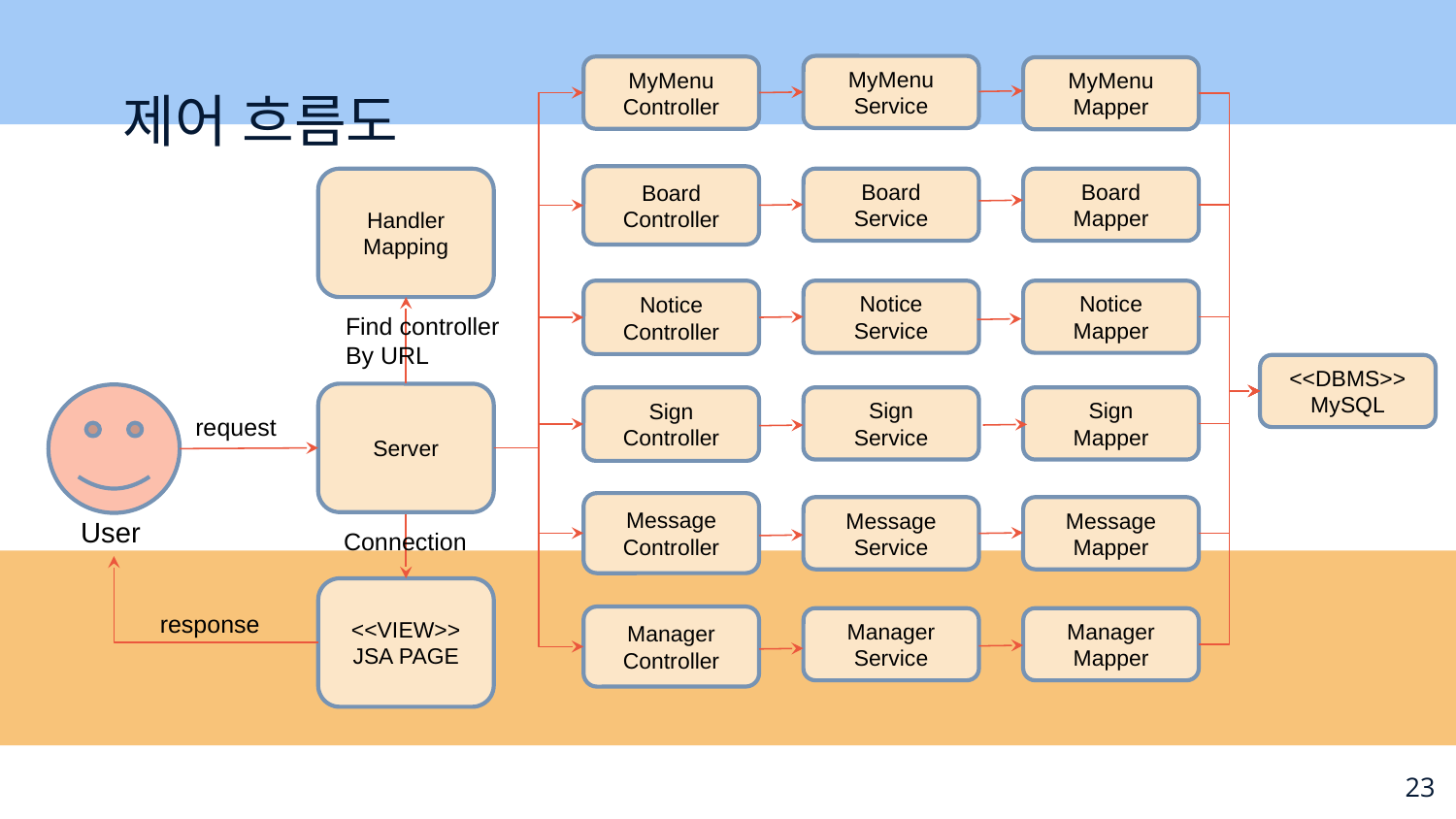

MyMenu
Service
MyMenu
Controller
MyMenu
Mapper
# 제어 흐름도
Board
Controller
Handler
Mapping
Board
Service
Board
Mapper
Notice
Controller
Notice
Service
Notice
Mapper
Find controller
By URL
<<DBMS>>
MySQL
Server

Sign
Controller
Sign
Service
Sign
Mapper
request
Message
Controller
Message
Service
Message
Mapper
User
Connection
<<VIEW>>
JSA PAGE
response
Manager
Controller
Manager
Service
Manager
Mapper
23